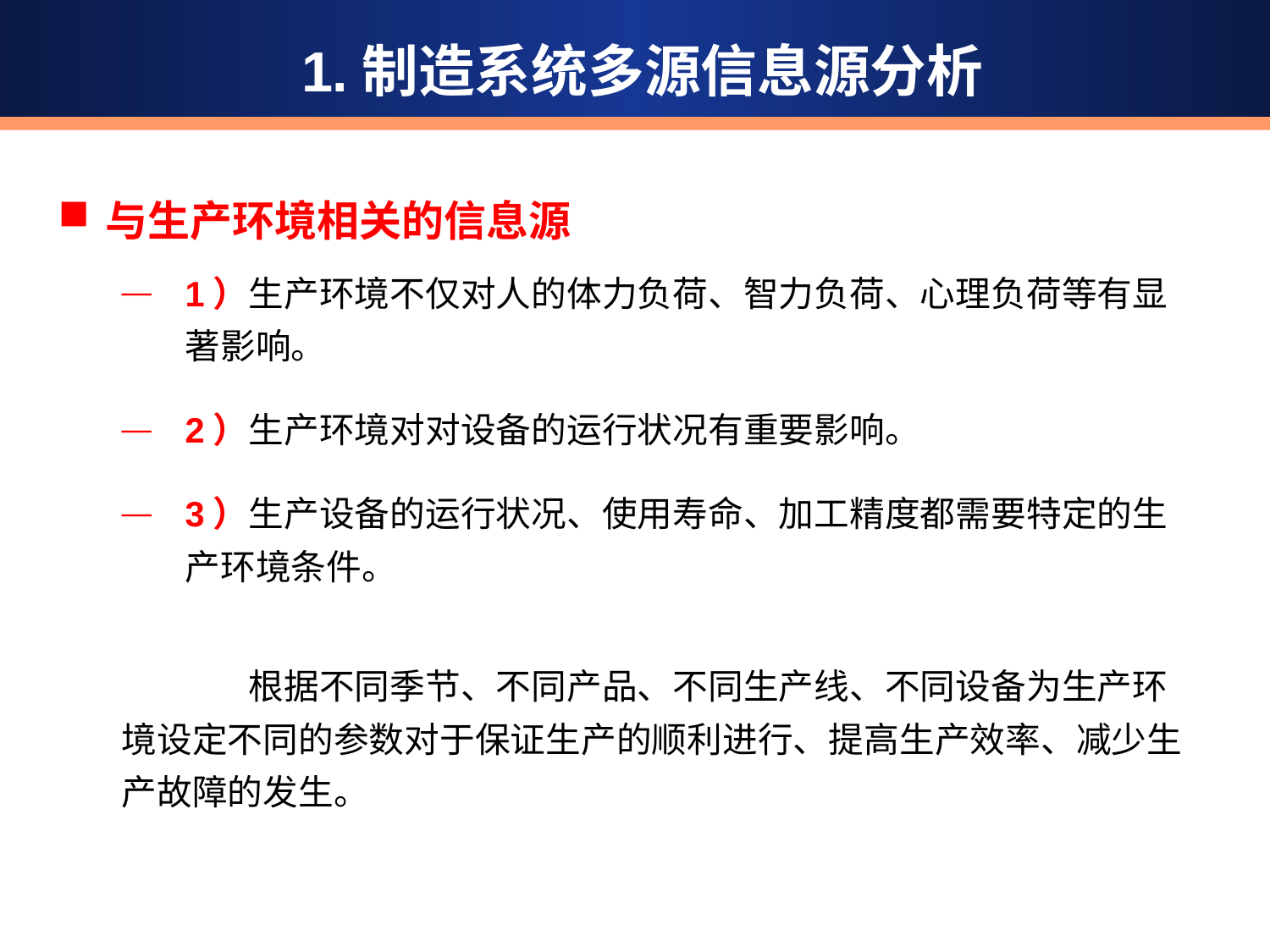

1.制造系统多源信息源分析
与生产环境相关的信息源
1）生产环境不仅对人的体力负荷、智力负荷、心理负荷等有显著影响。

2）生产环境对对设备的运行状况有重要影响。

3）生产设备的运行状况、使用寿命、加工精度都需要特定的生产环境条件。

	根据不同季节、不同产品、不同生产线、不同设备为生产环境设定不同的参数对于保证生产的顺利进行、提高生产效率、减少生产故障的发生。